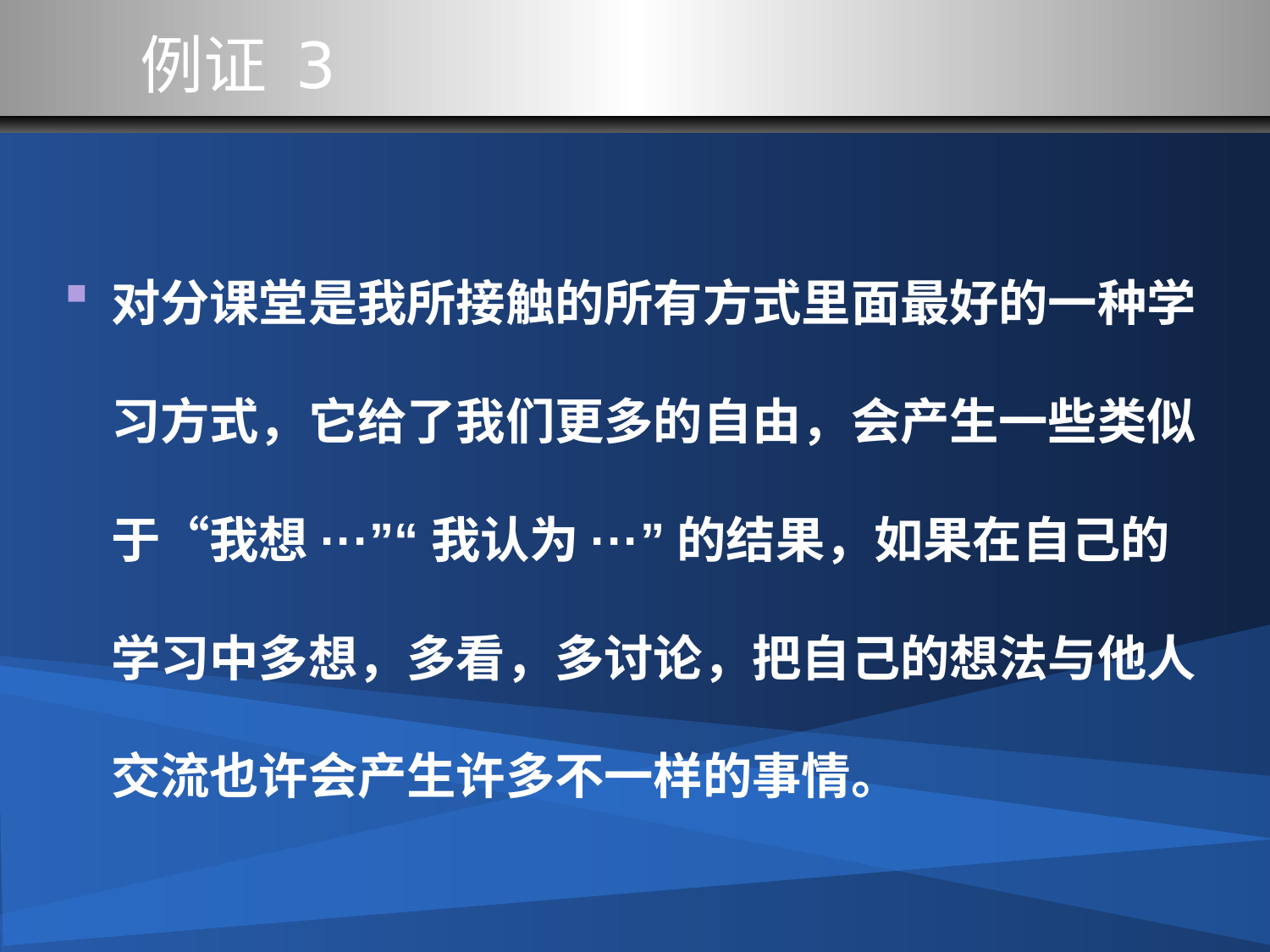

例证 3
对分课堂是我所接触的所有方式里面最好的一种学习方式，它给了我们更多的自由，会产生一些类似于“我想···”“我认为···”的结果，如果在自己的学习中多想，多看，多讨论，把自己的想法与他人交流也许会产生许多不一样的事情。